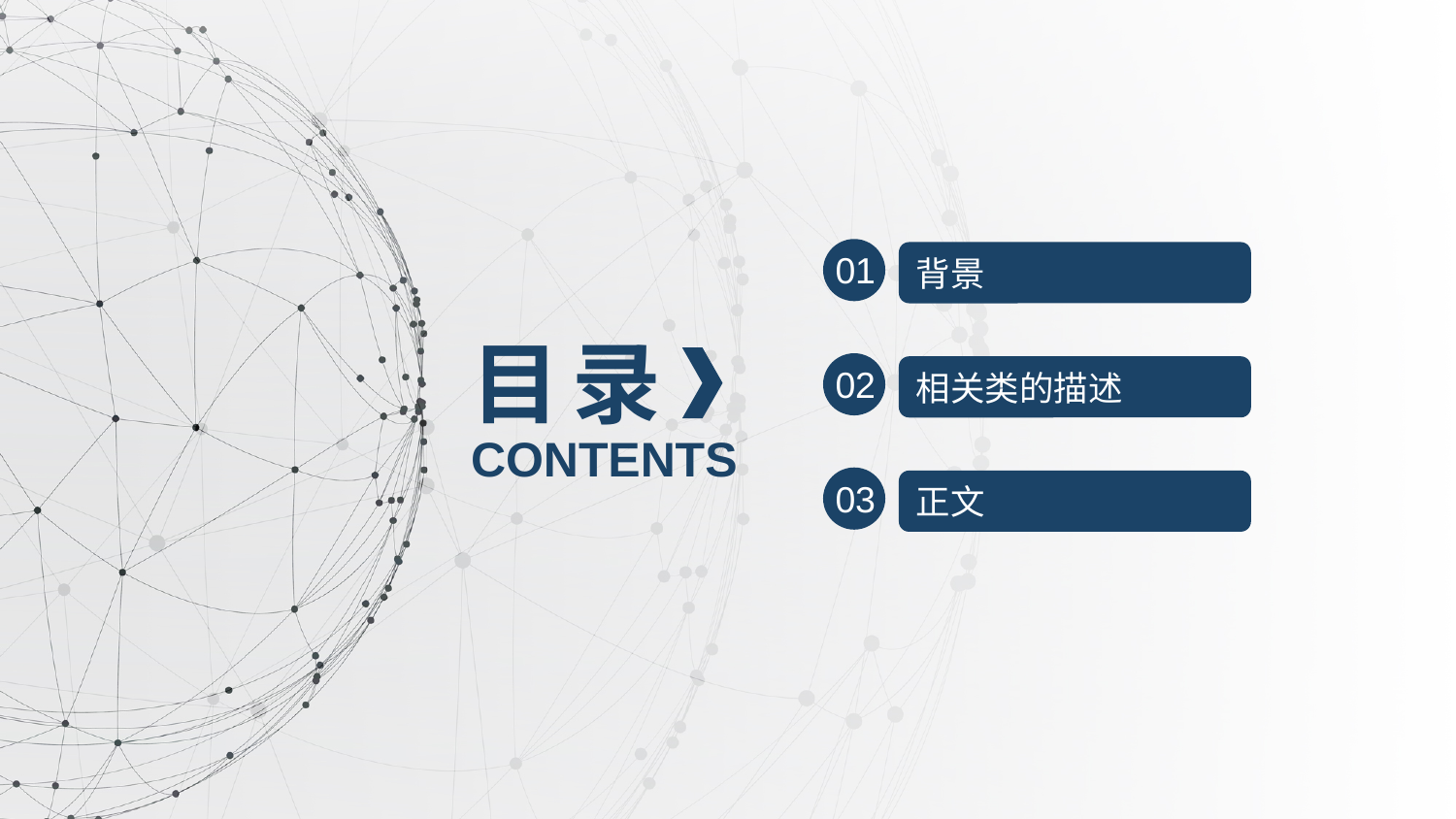

01
背景
目 录

02
相关类的描述
CONTENTS

03
正文